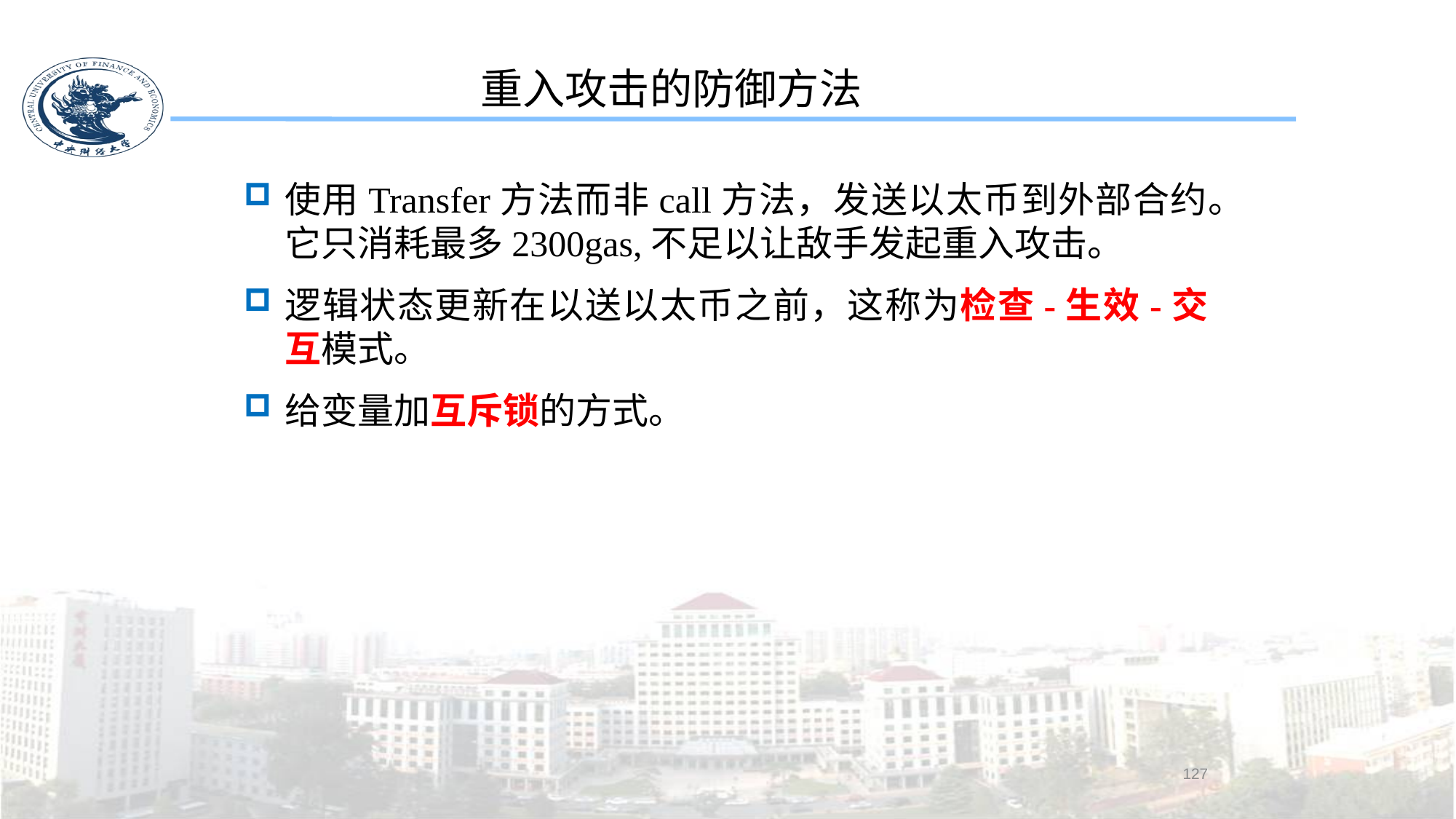

重入攻击的防御方法
使用Transfer方法而非call方法，发送以太币到外部合约。它只消耗最多2300gas,不足以让敌手发起重入攻击。
逻辑状态更新在以送以太币之前，这称为检查-生效-交互模式。
给变量加互斥锁的方式。

127